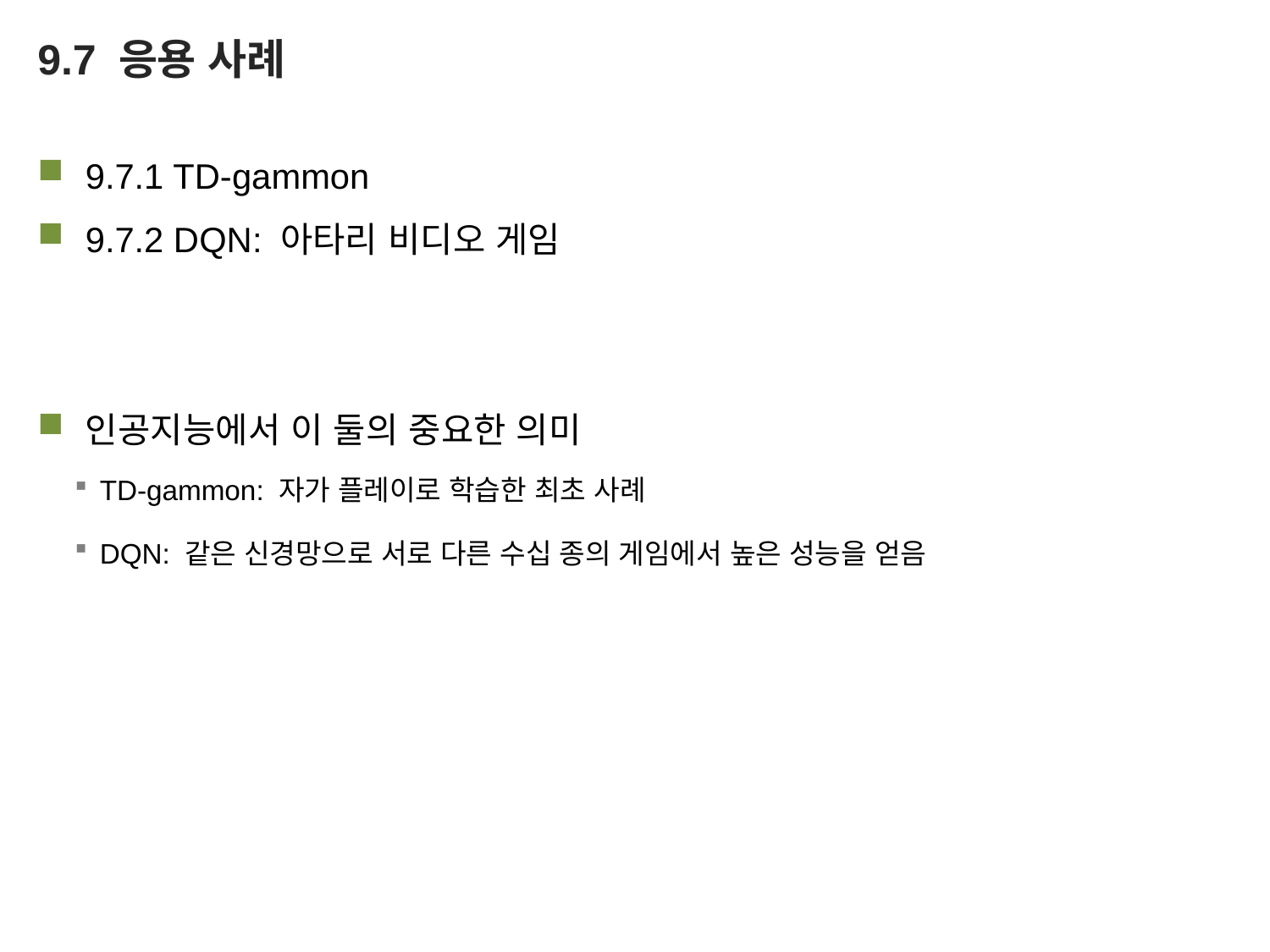

# 9.7 응용 사례
9.7.1 TD-gammon
9.7.2 DQN: 아타리 비디오 게임

인공지능에서 이 둘의 중요한 의미
TD-gammon: 자가 플레이로 학습한 최초 사례
DQN: 같은 신경망으로 서로 다른 수십 종의 게임에서 높은 성능을 얻음